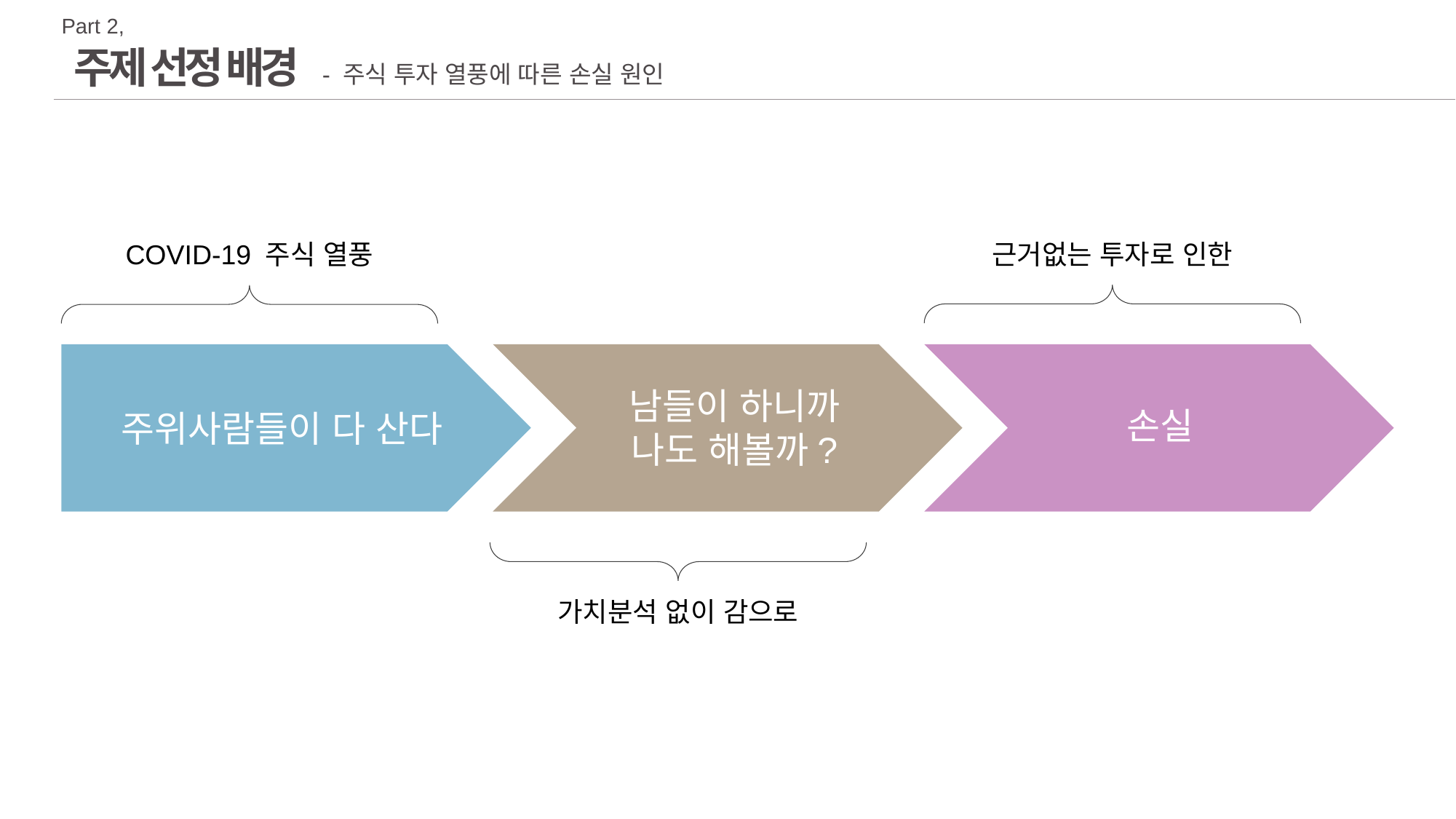

Part 2,
주제 선정 배경
- 주식 투자 열풍에 따른 손실 원인

COVID-19 주식 열풍
근거없는 투자로 인한

남들이 하니까
나도 해볼까?
손실
주위사람들이 다 산다
가치분석 없이 감으로